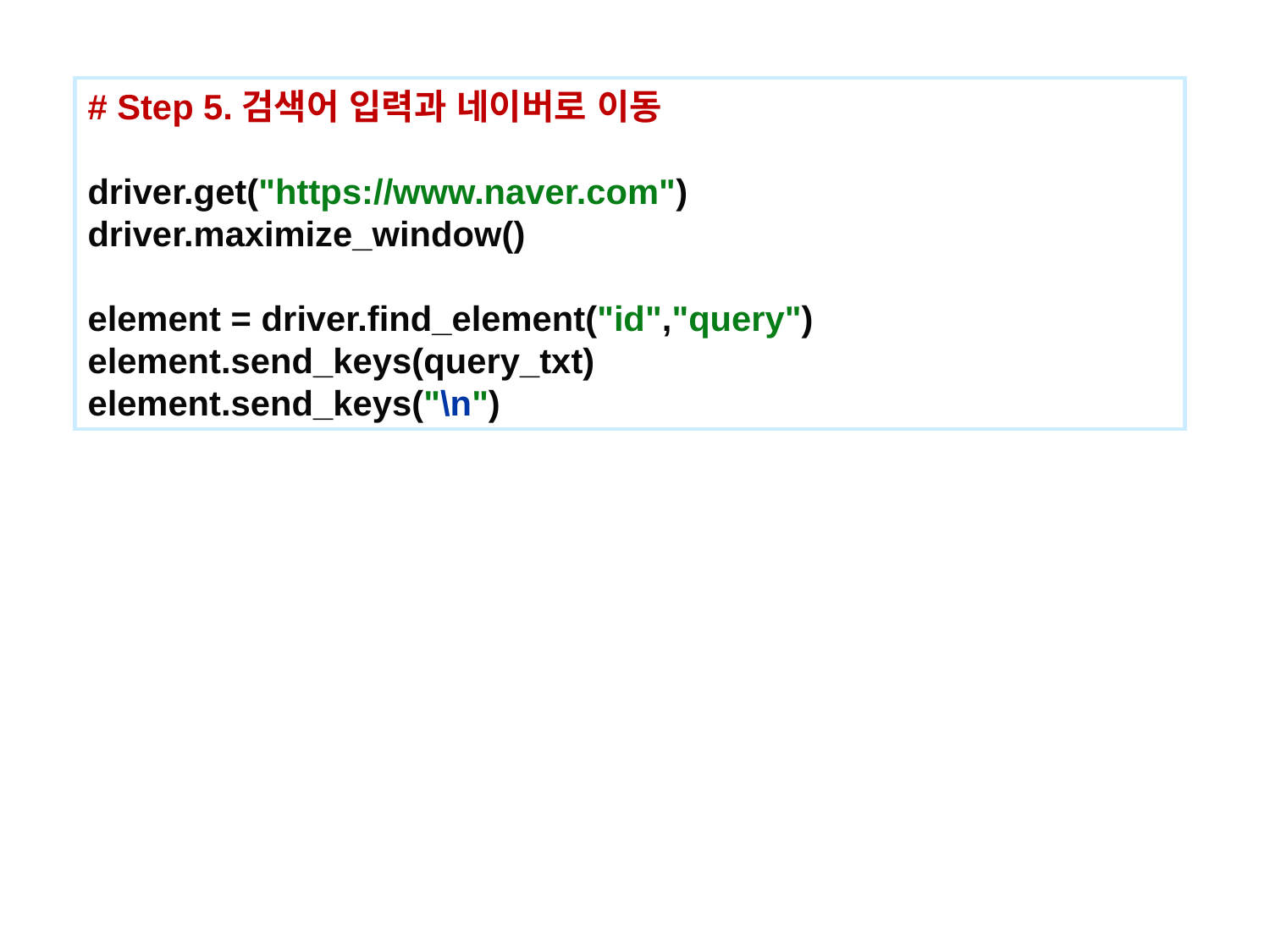

# Step 5.검색어 입력과 네이버로 이동
driver.get("https://www.naver.com")
driver.maximize_window()
element = driver.find_element("id","query")
element.send_keys(query_txt)
element.send_keys("\n")